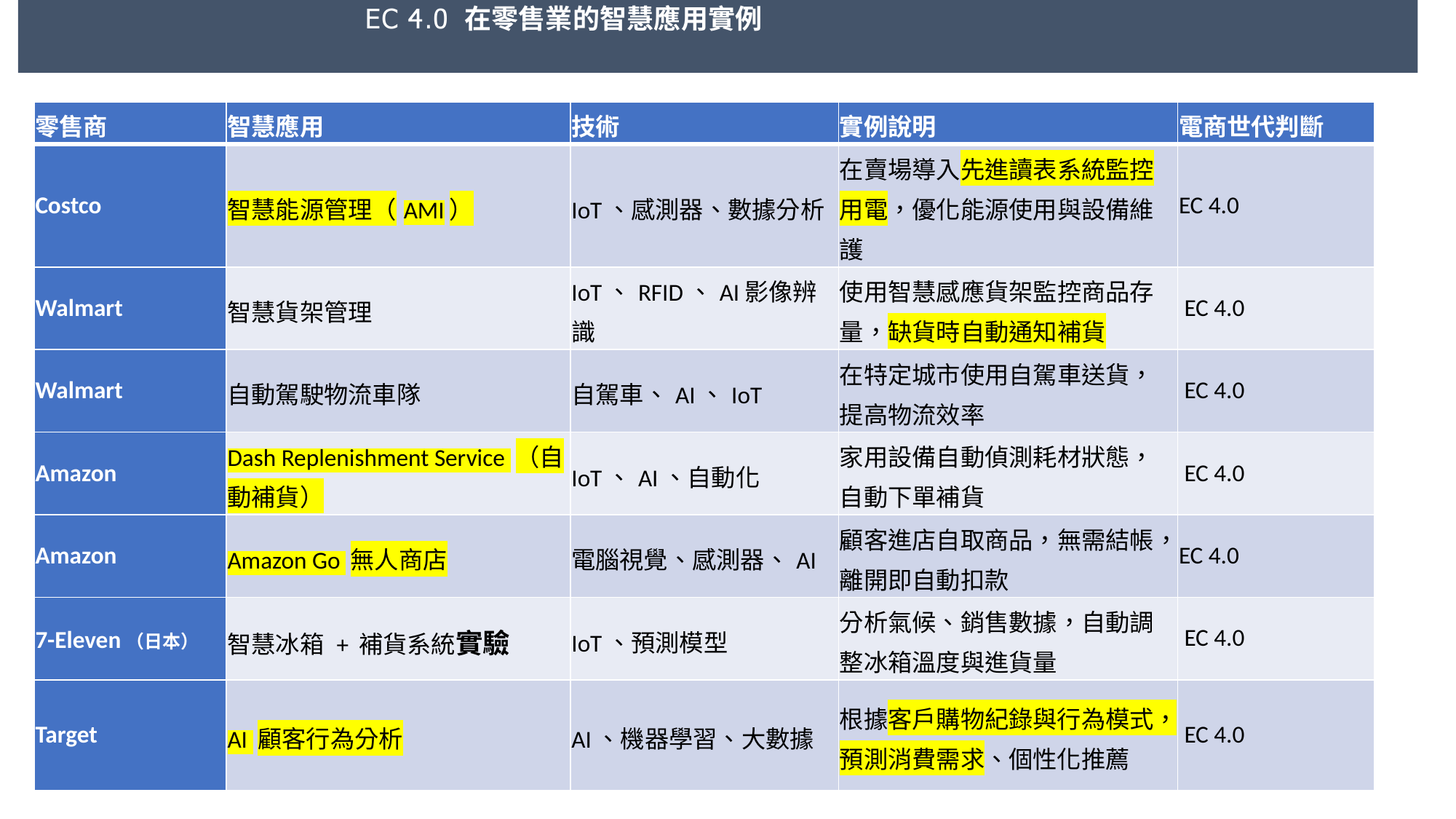

# EC 4.0 在零售業的智慧應用實例
| 零售商 | 智慧應用 | 技術 | 實例說明 | 電商世代判斷 |
| --- | --- | --- | --- | --- |
| Costco | 智慧能源管理（AMI） | IoT、感測器、數據分析 | 在賣場導入先進讀表系統監控用電，優化能源使用與設備維護 | EC 4.0 |
| Walmart | 智慧貨架管理 | IoT、RFID、AI影像辨識 | 使用智慧感應貨架監控商品存量，缺貨時自動通知補貨 | EC 4.0 |
| Walmart | 自動駕駛物流車隊 | 自駕車、AI、IoT | 在特定城市使用自駕車送貨，提高物流效率 | EC 4.0 |
| Amazon | Dash Replenishment Service （自動補貨） | IoT、AI、自動化 | 家用設備自動偵測耗材狀態，自動下單補貨 | EC 4.0 |
| Amazon | Amazon Go 無人商店 | 電腦視覺、感測器、AI | 顧客進店自取商品，無需結帳，離開即自動扣款 | EC 4.0 |
| 7-Eleven（日本） | 智慧冰箱 + 補貨系統實驗 | IoT、預測模型 | 分析氣候、銷售數據，自動調整冰箱溫度與進貨量 | EC 4.0 |
| Target | AI 顧客行為分析 | AI、機器學習、大數據 | 根據客戶購物紀錄與行為模式，預測消費需求、個性化推薦 | EC 4.0 |